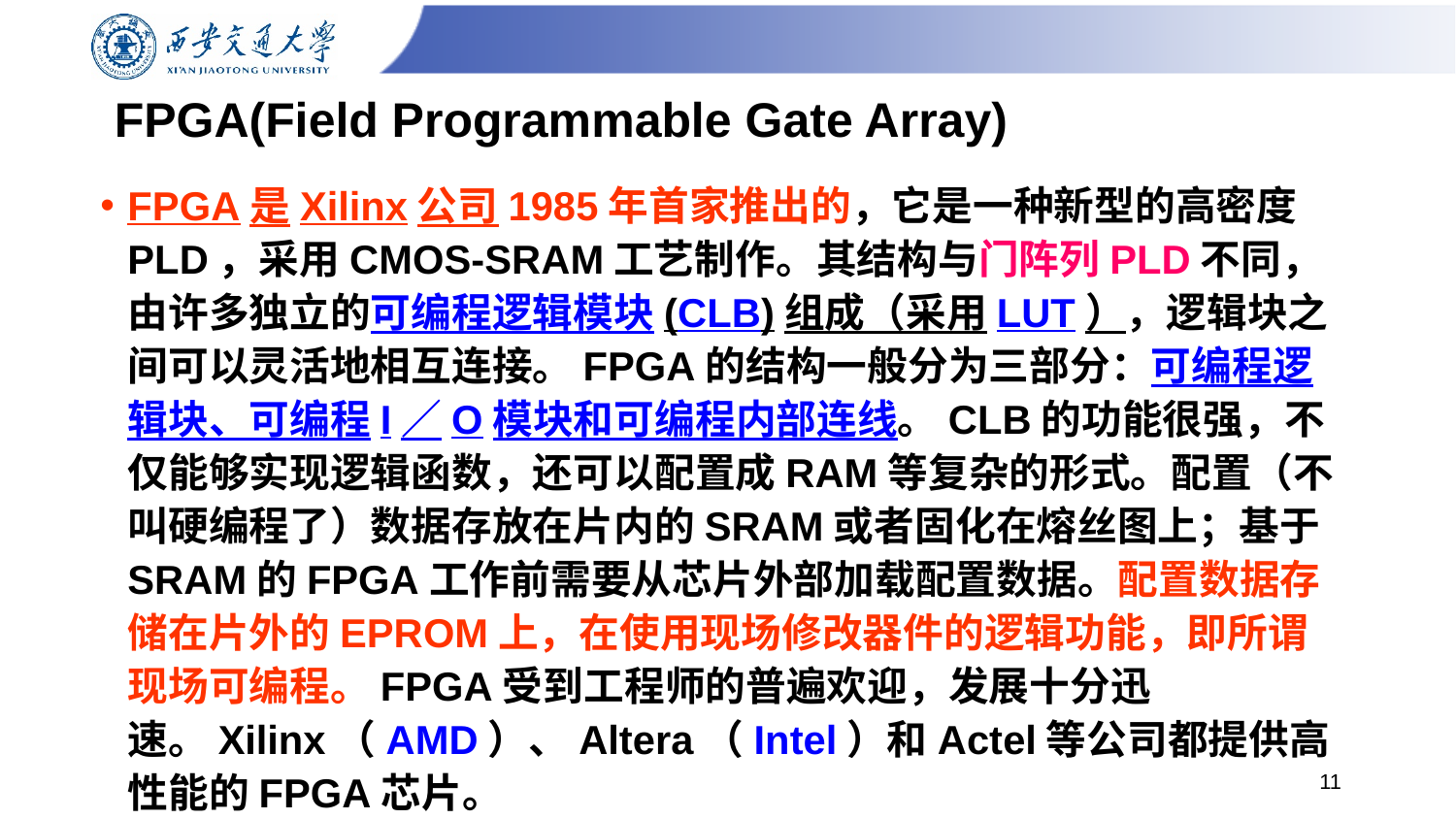

# FPGA(Field Programmable Gate Array)
FPGA是Xilinx公司1985年首家推出的，它是一种新型的高密度PLD，采用CMOS-SRAM工艺制作。其结构与门阵列PLD不同，由许多独立的可编程逻辑模块(CLB)组成（采用LUT），逻辑块之间可以灵活地相互连接。FPGA的结构一般分为三部分：可编程逻辑块、可编程I／O模块和可编程内部连线。CLB的功能很强，不仅能够实现逻辑函数，还可以配置成RAM等复杂的形式。配置（不叫硬编程了）数据存放在片内的SRAM或者固化在熔丝图上；基于SRAM的FPGA工作前需要从芯片外部加载配置数据。配置数据存储在片外的EPROM上，在使用现场修改器件的逻辑功能，即所谓现场可编程。FPGA受到工程师的普遍欢迎，发展十分迅速。Xilinx（AMD）、Altera（Intel）和Actel等公司都提供高性能的FPGA芯片。
11